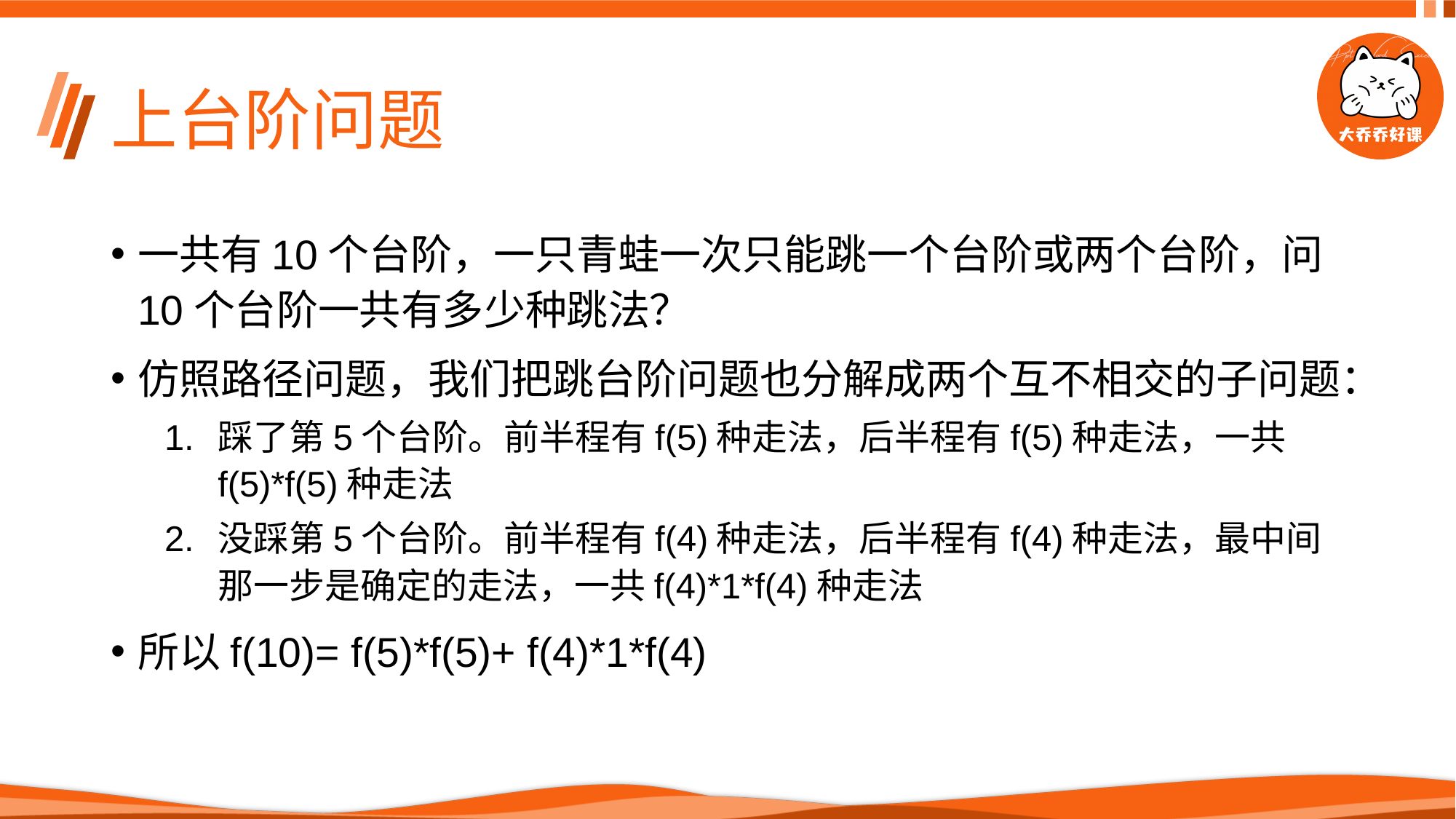

# 上台阶问题
一共有10个台阶，一只青蛙一次只能跳一个台阶或两个台阶，问10个台阶一共有多少种跳法？
仿照路径问题，我们把跳台阶问题也分解成两个互不相交的子问题：
踩了第5个台阶。前半程有f(5)种走法，后半程有f(5)种走法，一共f(5)*f(5)种走法
没踩第5个台阶。前半程有f(4)种走法，后半程有f(4)种走法，最中间那一步是确定的走法，一共f(4)*1*f(4)种走法
所以f(10)= f(5)*f(5)+ f(4)*1*f(4)